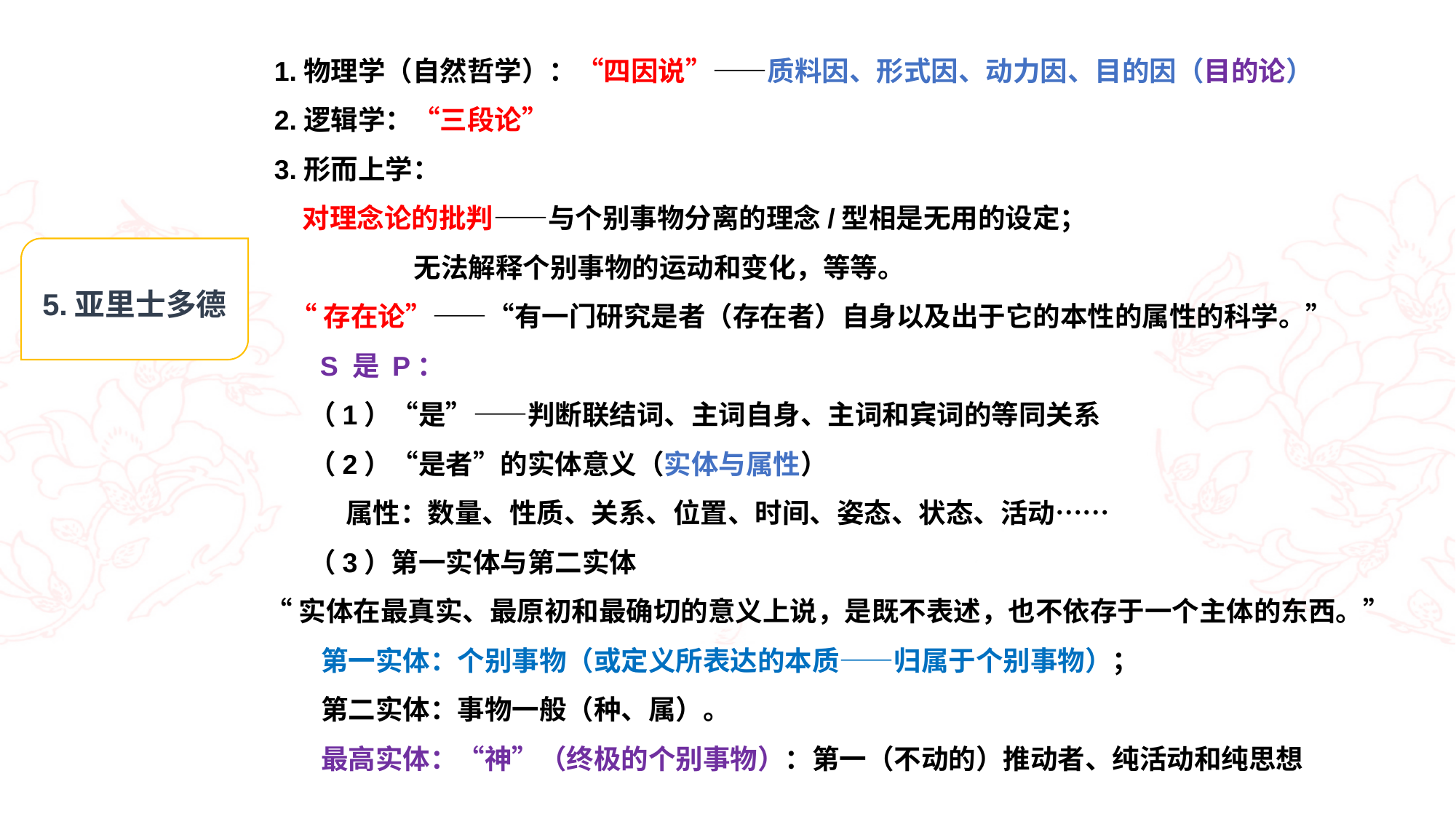

1.物理学（自然哲学）：“四因说”——质料因、形式因、动力因、目的因（目的论）
  2.逻辑学：“三段论”
  3.形而上学：
      对理念论的批判——与个别事物分离的理念/型相是无用的设定；
                        无法解释个别事物的运动和变化，等等。
     “存在论”——“有一门研究是者（存在者）自身以及出于它的本性的属性的科学。”
        S 是 P：
       （1）“是”——判断联结词、主词自身、主词和宾词的等同关系
       （2）“是者”的实体意义（实体与属性）
             属性：数量、性质、关系、位置、时间、姿态、状态、活动……
       （3）第一实体与第二实体
 “实体在最真实、最原初和最确切的意义上说，是既不表述，也不依存于一个主体的东西。”
         第一实体：个别事物（或定义所表达的本质——归属于个别事物）；
         第二实体：事物一般（种、属）。
         最高实体：“神”（终极的个别事物）：第一（不动的）推动者、纯活动和纯思想
5.亚里士多德